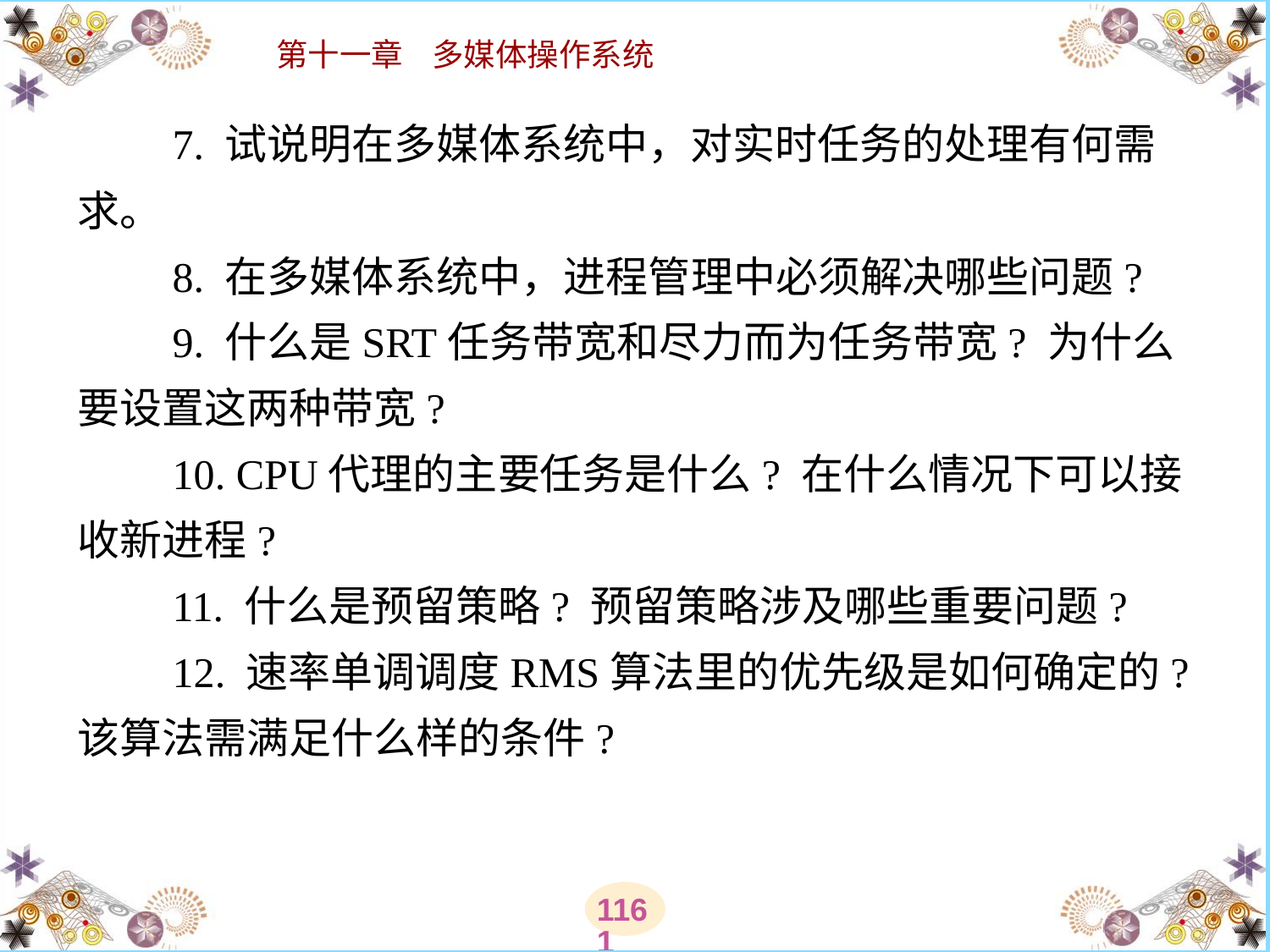

# 7. 试说明在多媒体系统中，对实时任务的处理有何需求。 　　8. 在多媒体系统中，进程管理中必须解决哪些问题? 　　9. 什么是SRT任务带宽和尽力而为任务带宽? 为什么要设置这两种带宽? 　　10. CPU代理的主要任务是什么? 在什么情况下可以接收新进程? 　　11. 什么是预留策略? 预留策略涉及哪些重要问题? 　　12. 速率单调调度RMS算法里的优先级是如何确定的? 该算法需满足什么样的条件?